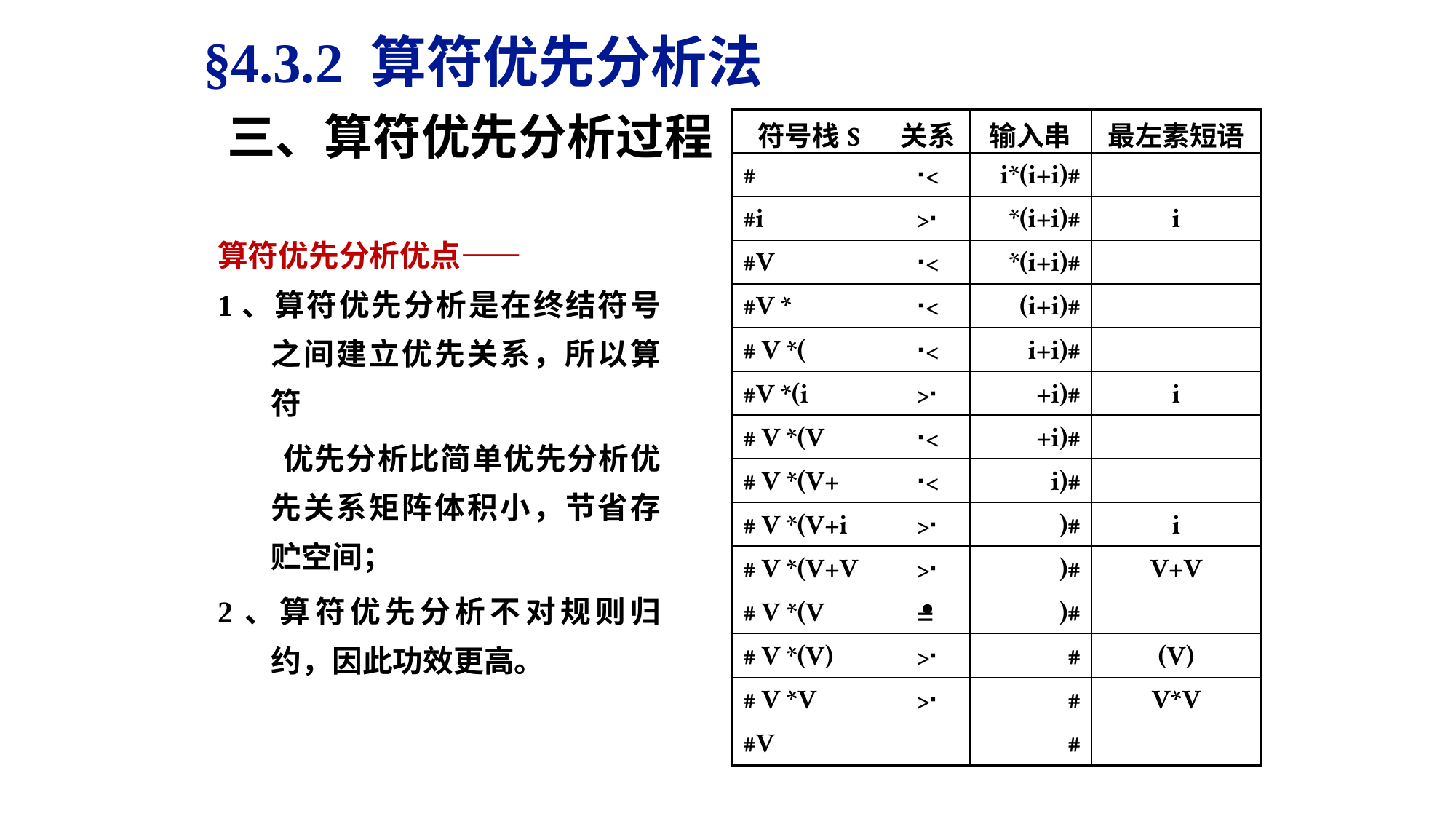

§4.3.2 算符优先分析法
三、算符优先分析过程
| 符号栈S | 关系 | 输入串 | 最左素短语 |
| --- | --- | --- | --- |
| # | ·< | i\*(i+i)# |  |
| #i | >· | \*(i+i)# | i |
| #V | ·< | \*(i+i)# |  |
| #V \* | ·< | (i+i)# |  |
| # V \*( | ·< | i+i)# |  |
| #V \*(i | >· | +i)# | i |
| # V \*(V | ·< | +i)# |  |
| # V \*(V+ | ·< | i)# |  |
| # V \*(V+i | >· | )# | i |
| # V \*(V+V | >· | )# | V+V |
| # V \*(V |  | )# |  |
| # V \*(V) | >· | # | (V) |
| # V \*V | >· | # | V\*V |
| #V |  | # |  |
算符优先分析优点——
1、算符优先分析是在终结符号之间建立优先关系，所以算符
       优先分析比简单优先分析优先关系矩阵体积小，节省存贮空间；
2、算符优先分析不对规则归约，因此功效更高。
·
=